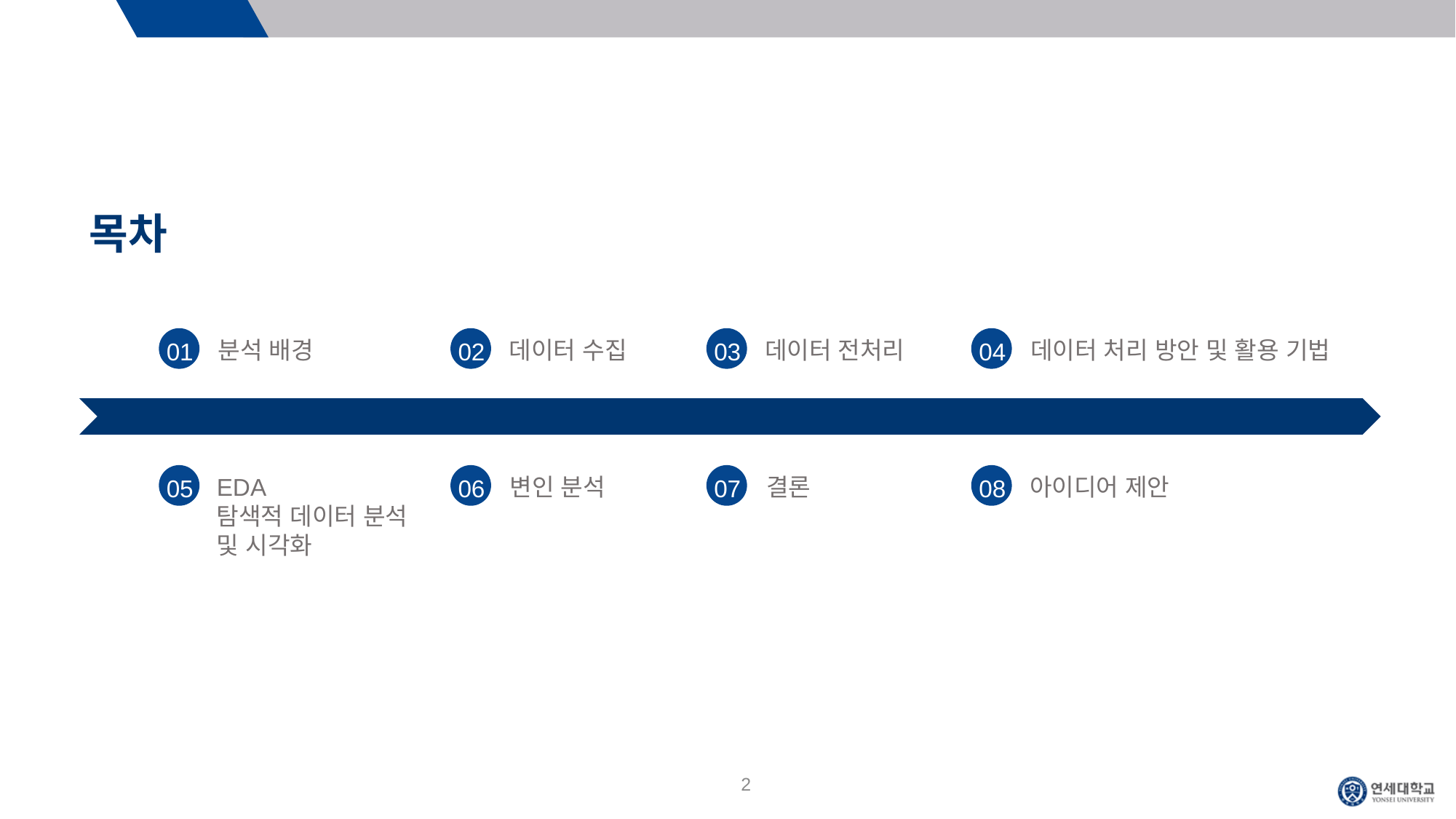

목차

01

02

03

04
분석 배경
데이터 수집
데이터 전처리
데이터 처리 방안 및 활용 기법

05

06

07

08
EDA
탐색적 데이터 분석
및 시각화
변인 분석
결론
아이디어 제안
2